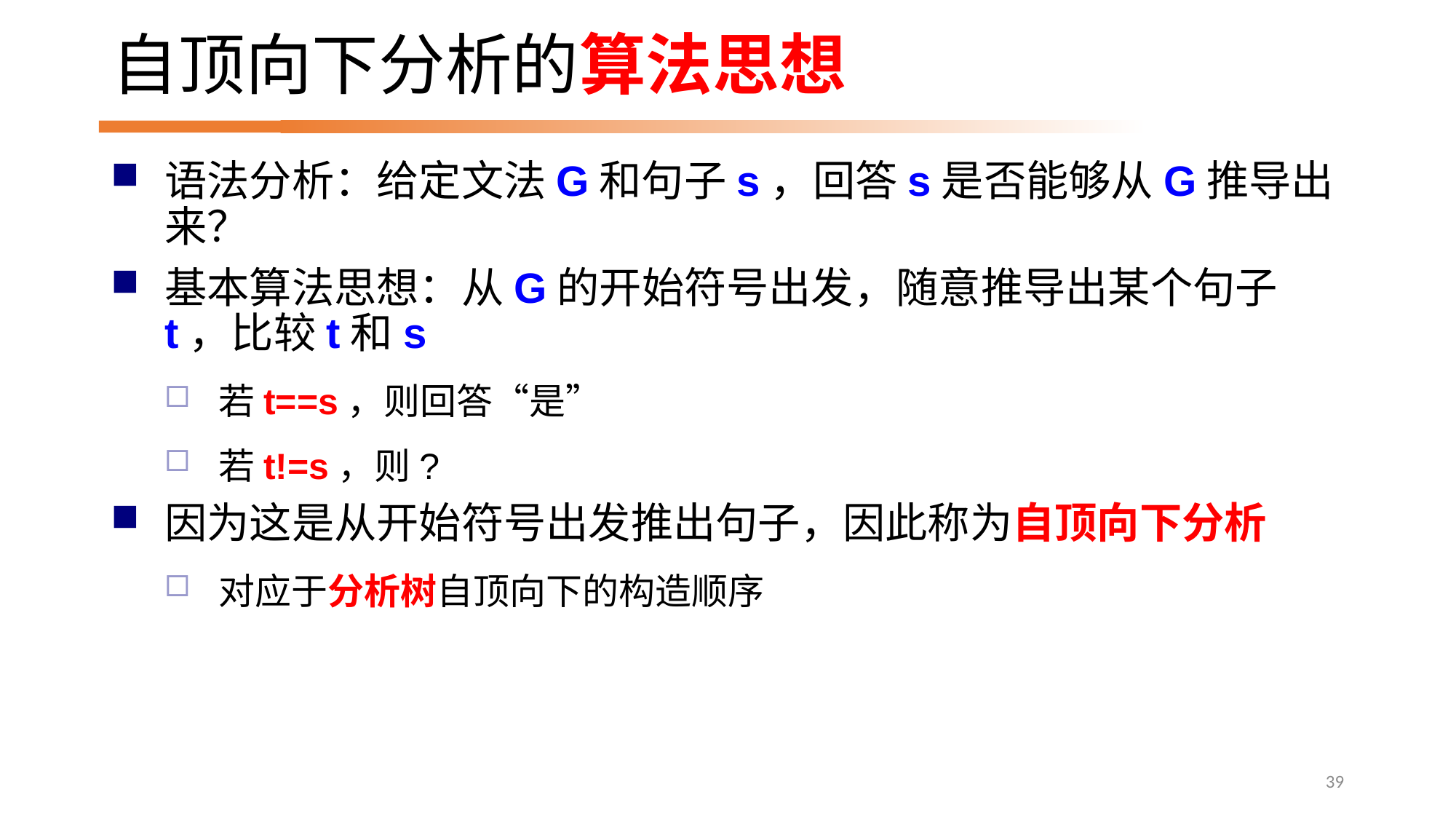

# 自顶向下分析的算法思想
语法分析：给定文法G和句子s，回答s是否能够从G推导出来？
基本算法思想：从G的开始符号出发，随意推导出某个句子t，比较t和s
若t==s，则回答“是”
若t!=s，则?
因为这是从开始符号出发推出句子，因此称为自顶向下分析
对应于分析树自顶向下的构造顺序
39